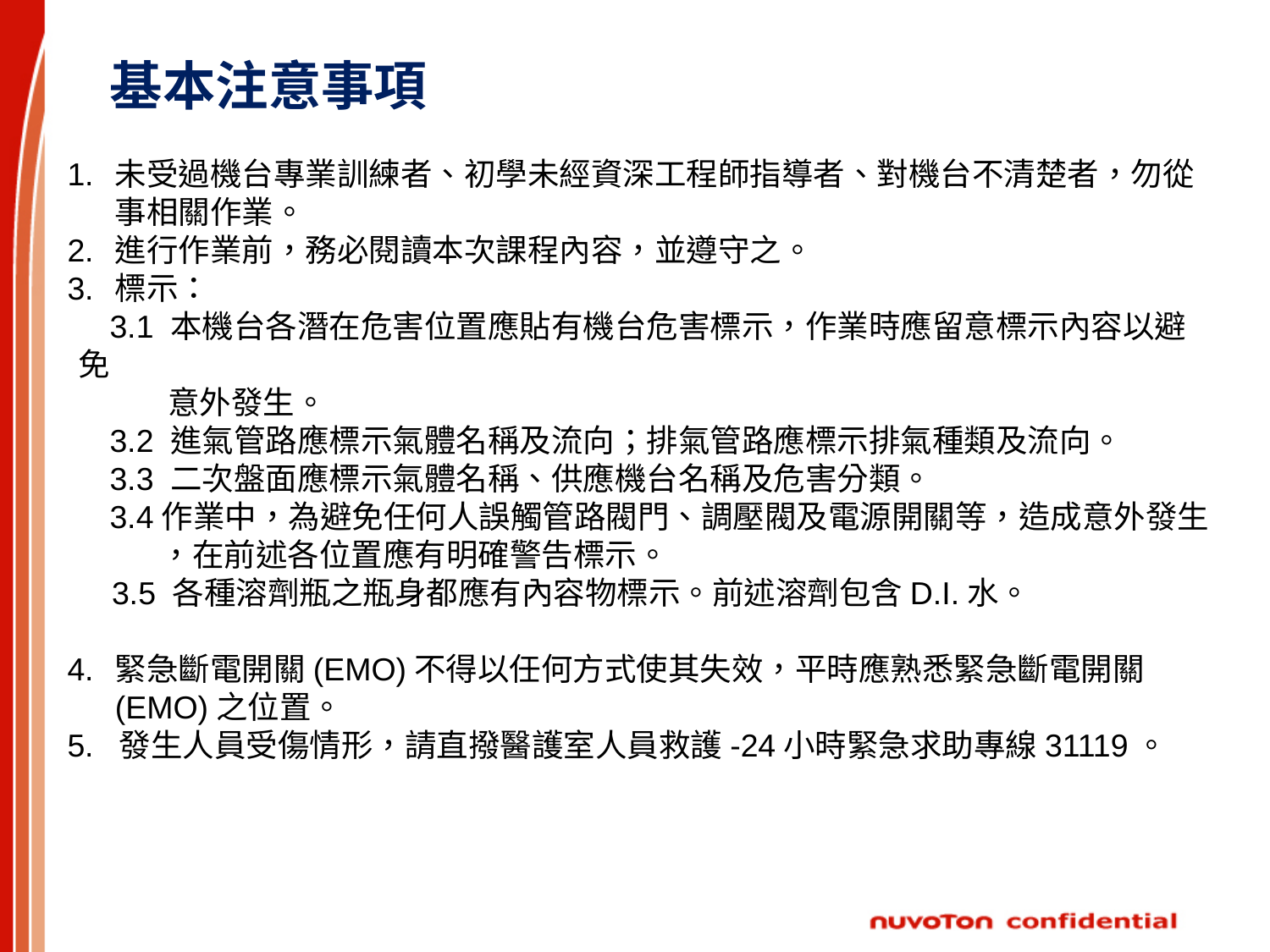

基本注意事項

未受過機台專業訓練者、初學未經資深工程師指導者、對機台不清楚者，勿從事相關作業。
進行作業前，務必閱讀本次課程內容，並遵守之。
標示：
3.1 本機台各潛在危害位置應貼有機台危害標示，作業時應留意標示內容以避免
       意外發生。
3.2 進氣管路應標示氣體名稱及流向；排氣管路應標示排氣種類及流向。
3.3 二次盤面應標示氣體名稱、供應機台名稱及危害分類。
3.4作業中，為避免任何人誤觸管路閥門、調壓閥及電源開關等，造成意外發生
      ，在前述各位置應有明確警告標示。
     3.5 各種溶劑瓶之瓶身都應有內容物標示。前述溶劑包含D.I.水。

緊急斷電開關(EMO)不得以任何方式使其失效，平時應熟悉緊急斷電開關(EMO)之位置。
5.  發生人員受傷情形，請直撥醫護室人員救護-24小時緊急求助專線31119。